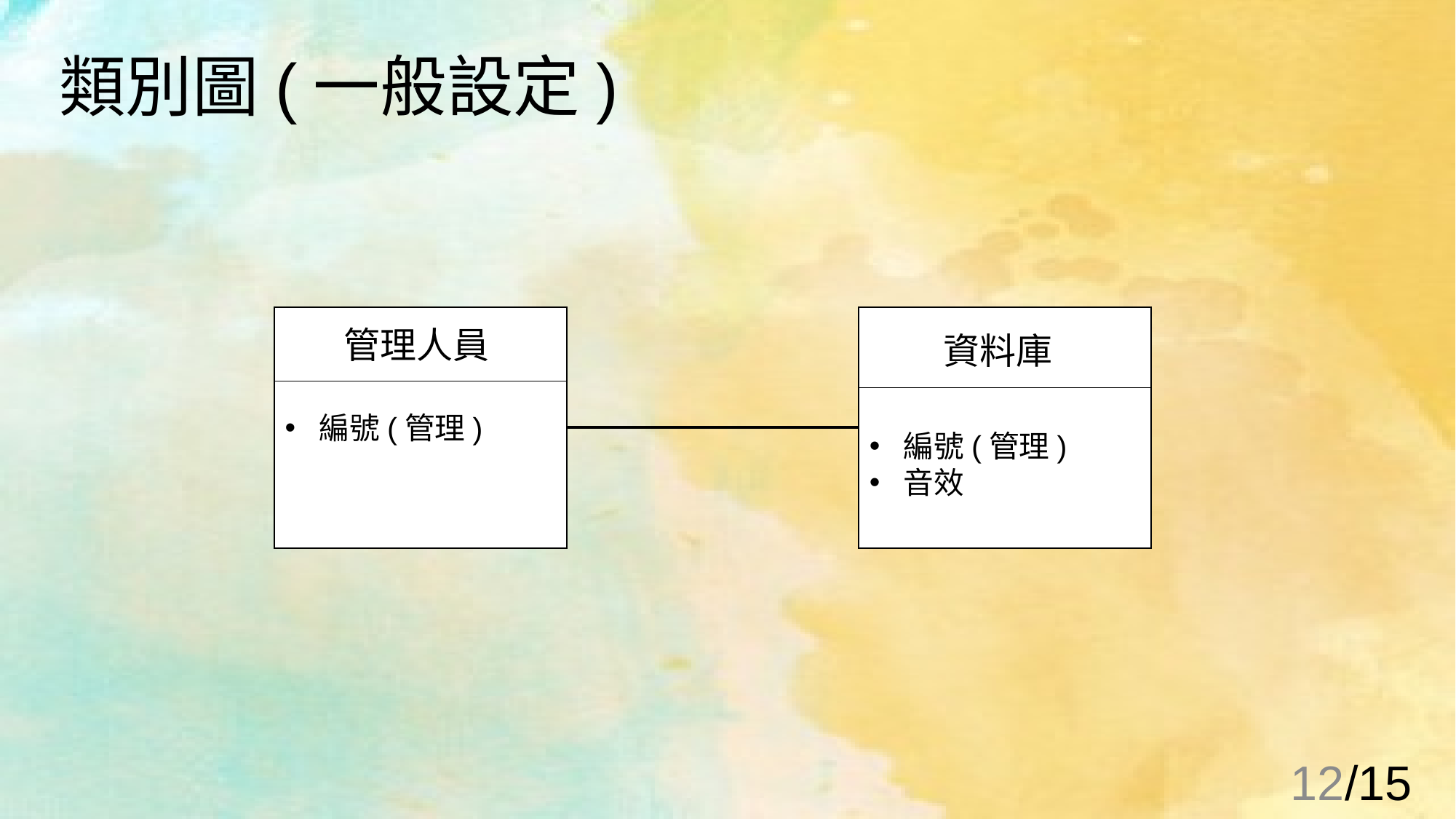

類別圖(一般設定)
編號(管理)j
管理人員

編號(管理)
音效
資料庫
12